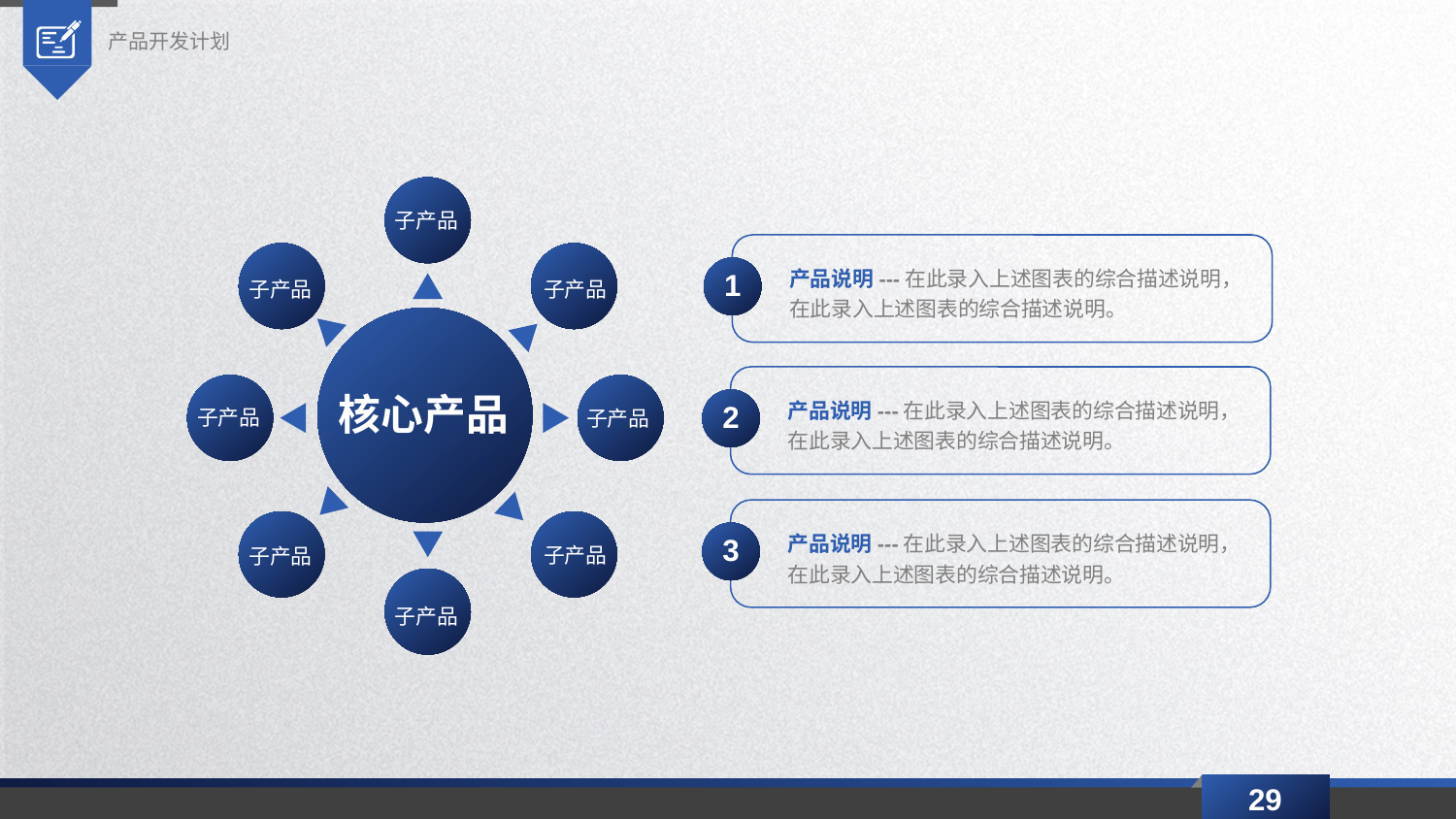

产品开发计划

子产品

产品说明---在此录入上述图表的综合描述说明，在此录入上述图表的综合描述说明。

1
子产品
子产品

核心产品
产品说明---在此录入上述图表的综合描述说明，在此录入上述图表的综合描述说明。

2
子产品
子产品

产品说明---在此录入上述图表的综合描述说明，在此录入上述图表的综合描述说明。

3

子产品
子产品

子产品

29